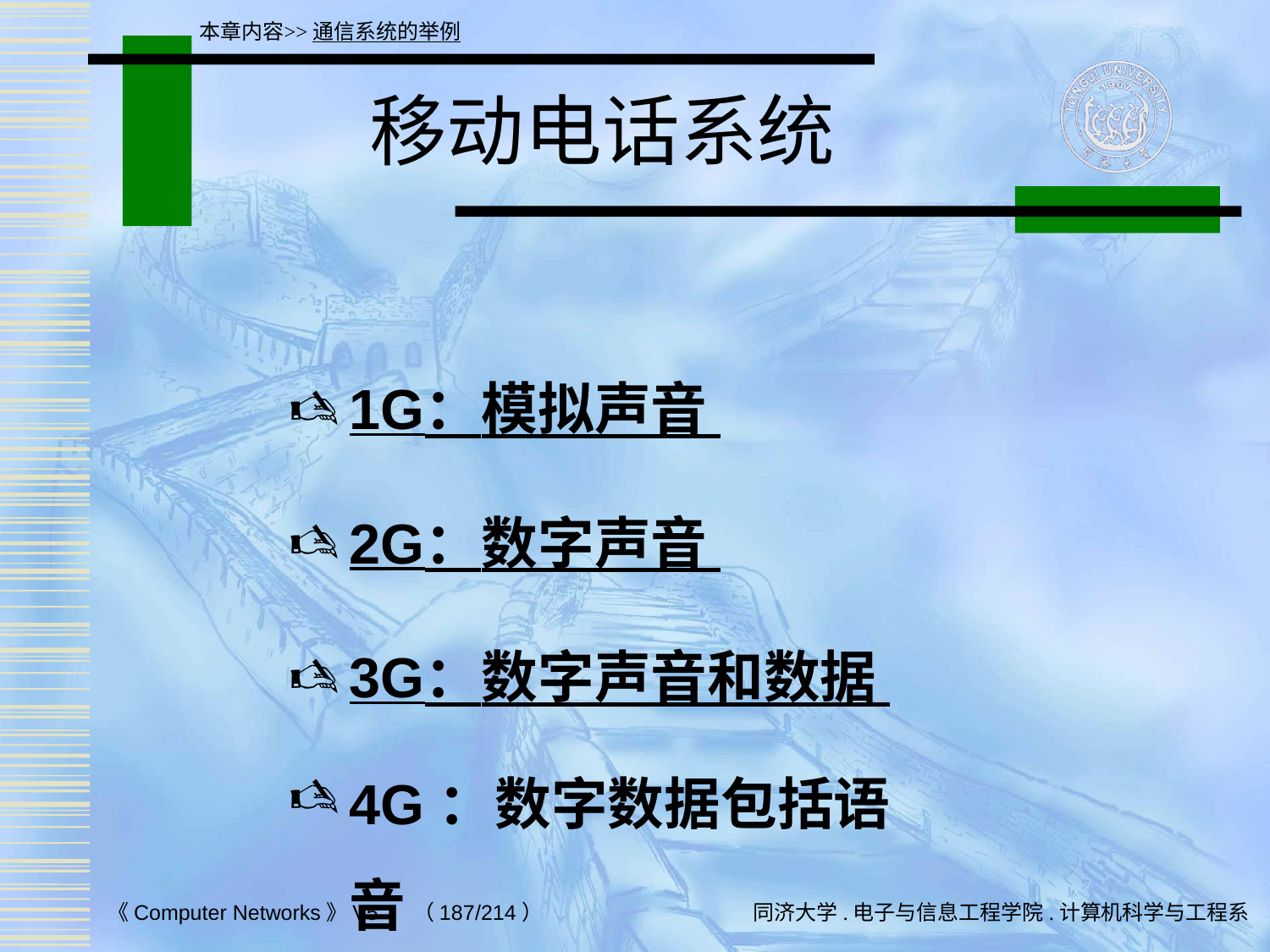

本章内容>>通信系统的举例
# 移动电话系统
1G：模拟声音
2G：数字声音
3G：数字声音和数据
4G：数字数据包括语音